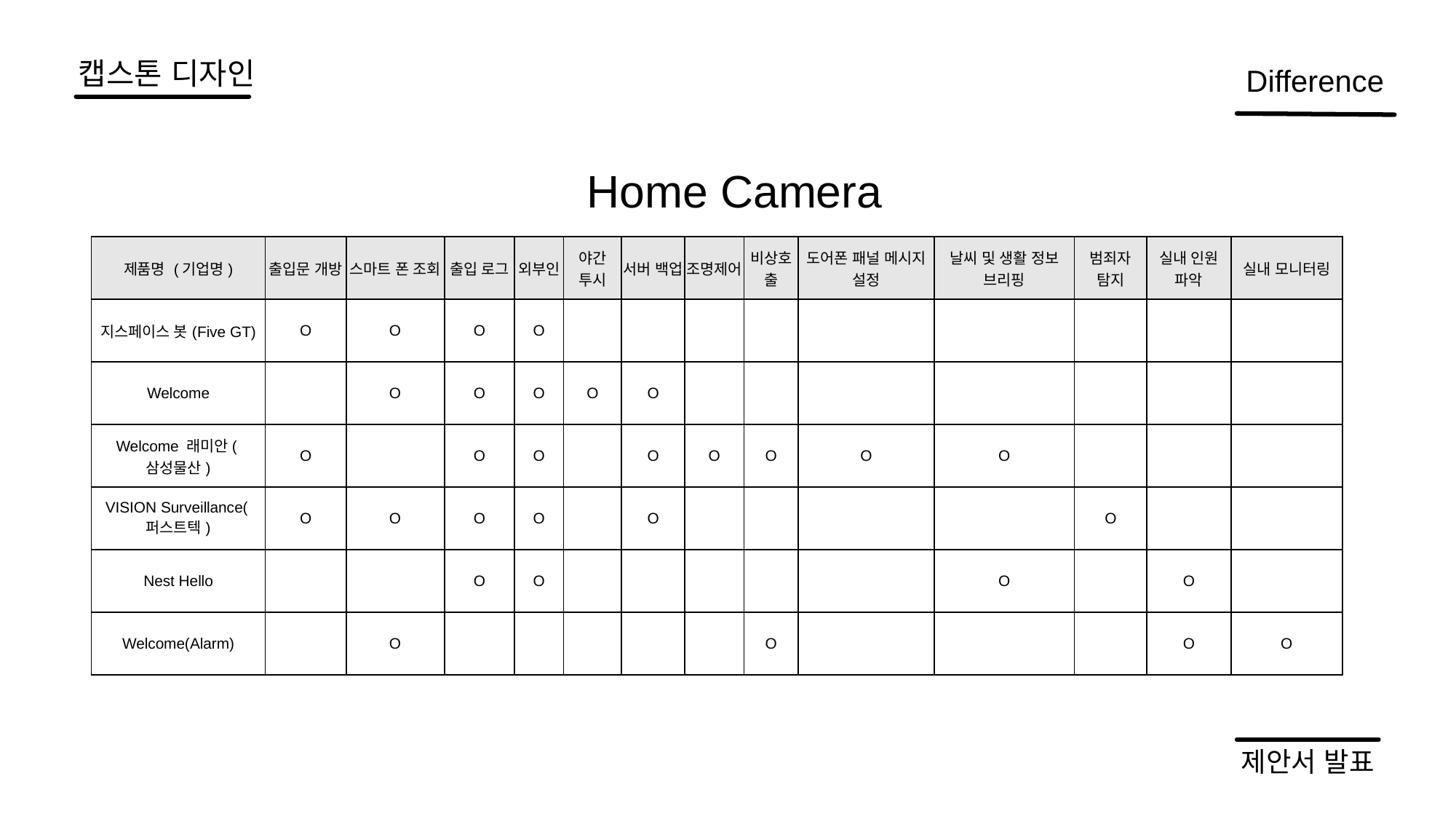

# 캡스톤 디자인
Difference
Home Camera
| 제품명 (기업명) | 출입문 개방 | 스마트 폰 조회 | 출입 로그 | 외부인 | 야간 투시 | 서버 백업 | 조명제어 | 비상호출 | 도어폰 패널 메시지 설정 | 날씨 및 생활 정보 브리핑 | 범죄자 탐지 | 실내 인원 파악 | 실내 모니터링 |
| --- | --- | --- | --- | --- | --- | --- | --- | --- | --- | --- | --- | --- | --- |
| 지스페이스 봇(Five GT) | O | O | O | O |  |  |  |  |  |  |  |  |  |
| Welcome |  | O | O | O | O | O |  |  |  |  |  |  |  |
| Welcome 래미안(삼성물산) | O |  | O | O |  | O | O | O | O | O |  |  |  |
| VISION Surveillance(퍼스트텍) | O | O | O | O |  | O |  |  |  |  | O |  |  |
| Nest Hello |  |  | O | O |  |  |  |  |  | O |  | O |  |
| Welcome(Alarm) |  | O |  |  |  |  |  | O |  |  |  | O | O |
제안서 발표